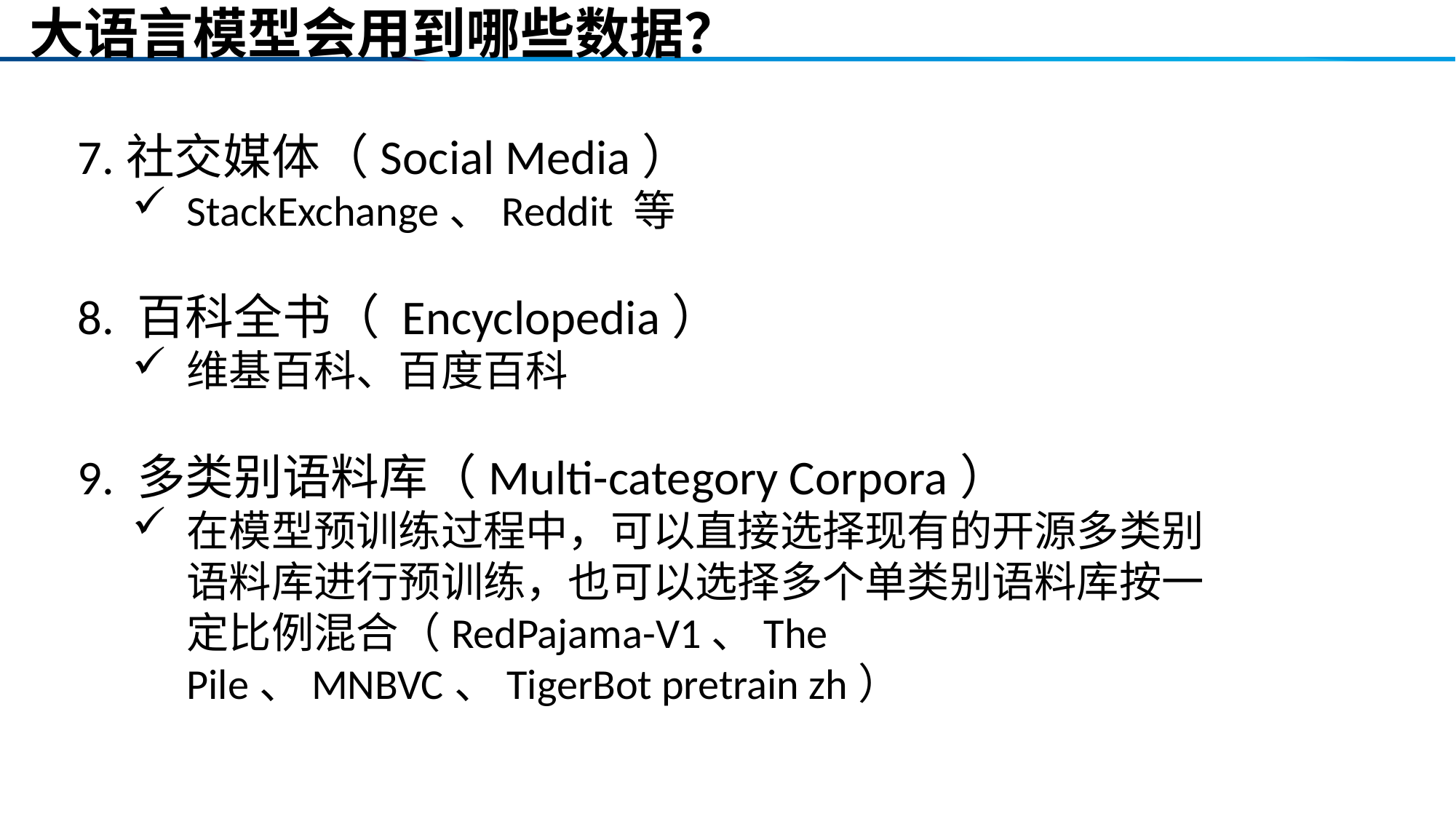

# 大语言模型会用到哪些数据？
7.社交媒体（Social Media）
StackExchange、Reddit 等

8. 百科全书（ Encyclopedia）
维基百科、百度百科

9. 多类别语料库（Multi-category Corpora）
在模型预训练过程中，可以直接选择现有的开源多类别语料库进行预训练，也可以选择多个单类别语料库按一定比例混合（RedPajama-V1、The Pile、MNBVC、TigerBot pretrain zh）